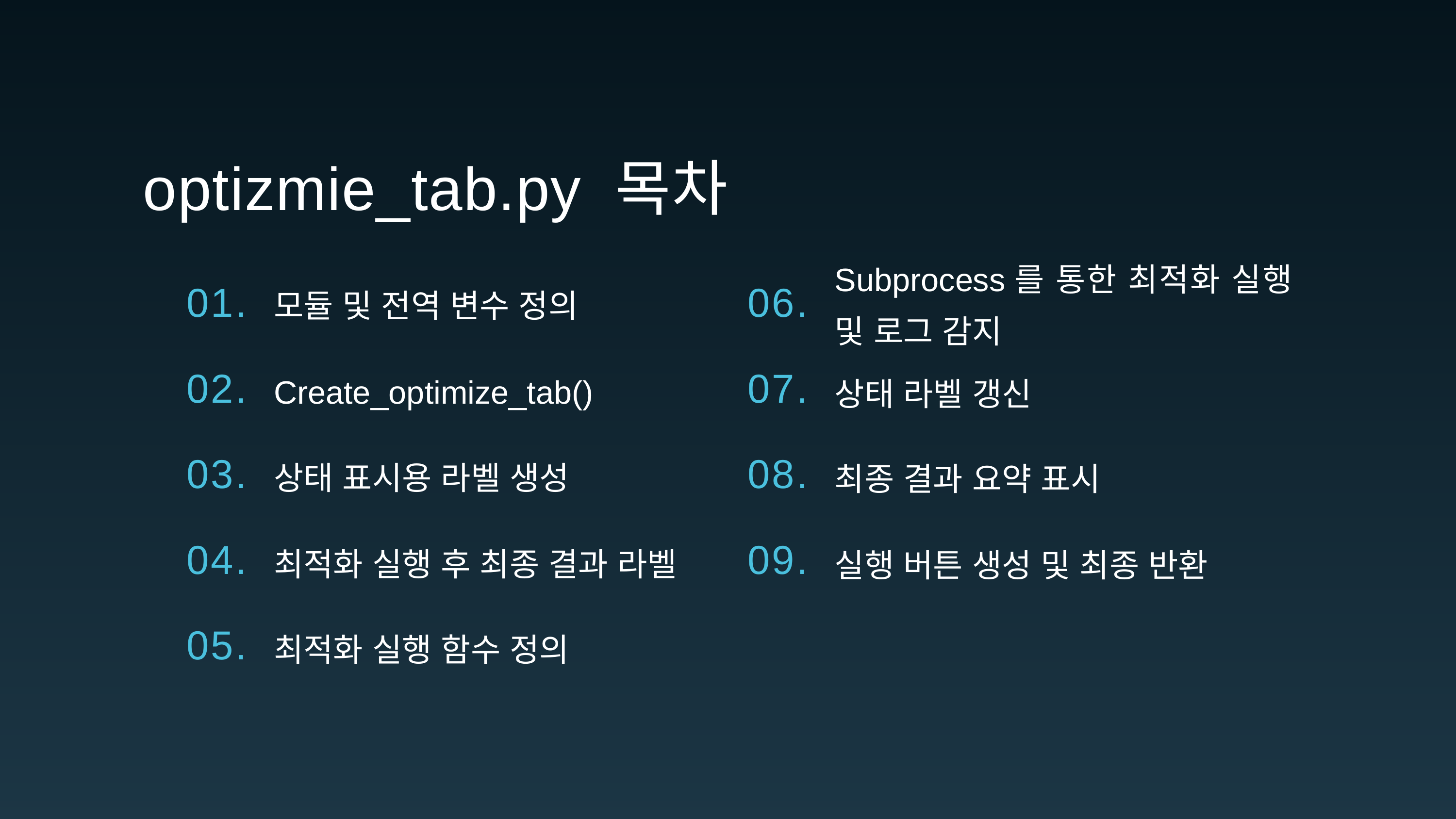

optizmie_tab.py 목차
Subprocess를 통한 최적화 실행 및 로그 감지
모듈 및 전역 변수 정의
01.
06.
02.
07.
Create_optimize_tab()
상태 라벨 갱신
03.
08.
상태 표시용 라벨 생성
최종 결과 요약 표시
04.
09.
최적화 실행 후 최종 결과 라벨
실행 버튼 생성 및 최종 반환
05.
최적화 실행 함수 정의